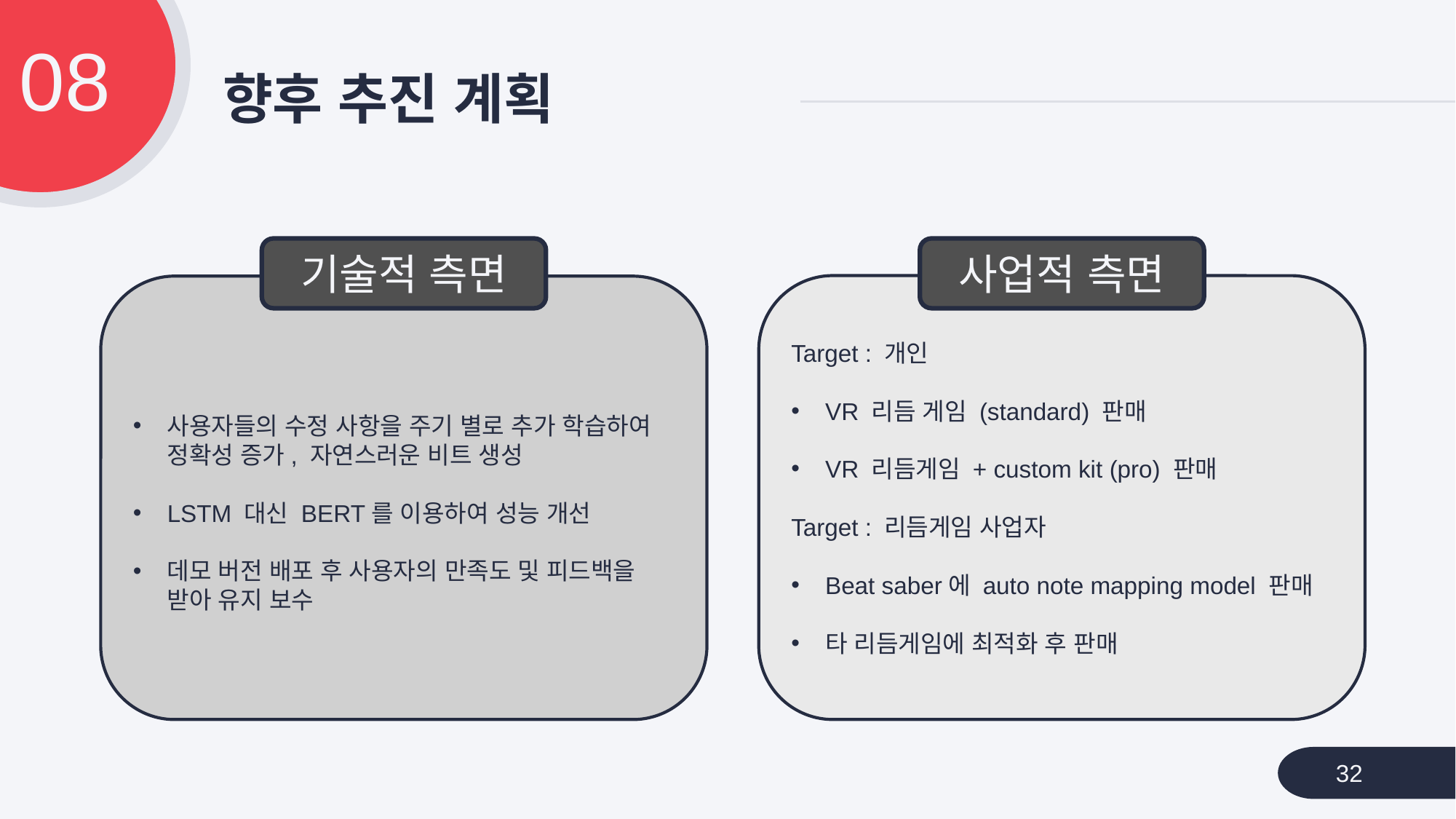

08
# 향후 추진 계획
기술적 측면
사업적 측면

Target : 개인

VR 리듬 게임 (standard) 판매

VR 리듬게임 + custom kit (pro) 판매

Target : 리듬게임 사업자

Beat saber에 auto note mapping model 판매

타 리듬게임에 최적화 후 판매

사용자들의 수정 사항을 주기 별로 추가 학습하여 정확성 증가, 자연스러운 비트 생성

LSTM 대신 BERT를 이용하여 성능 개선

데모 버전 배포 후 사용자의 만족도 및 피드백을 받아 유지 보수

32